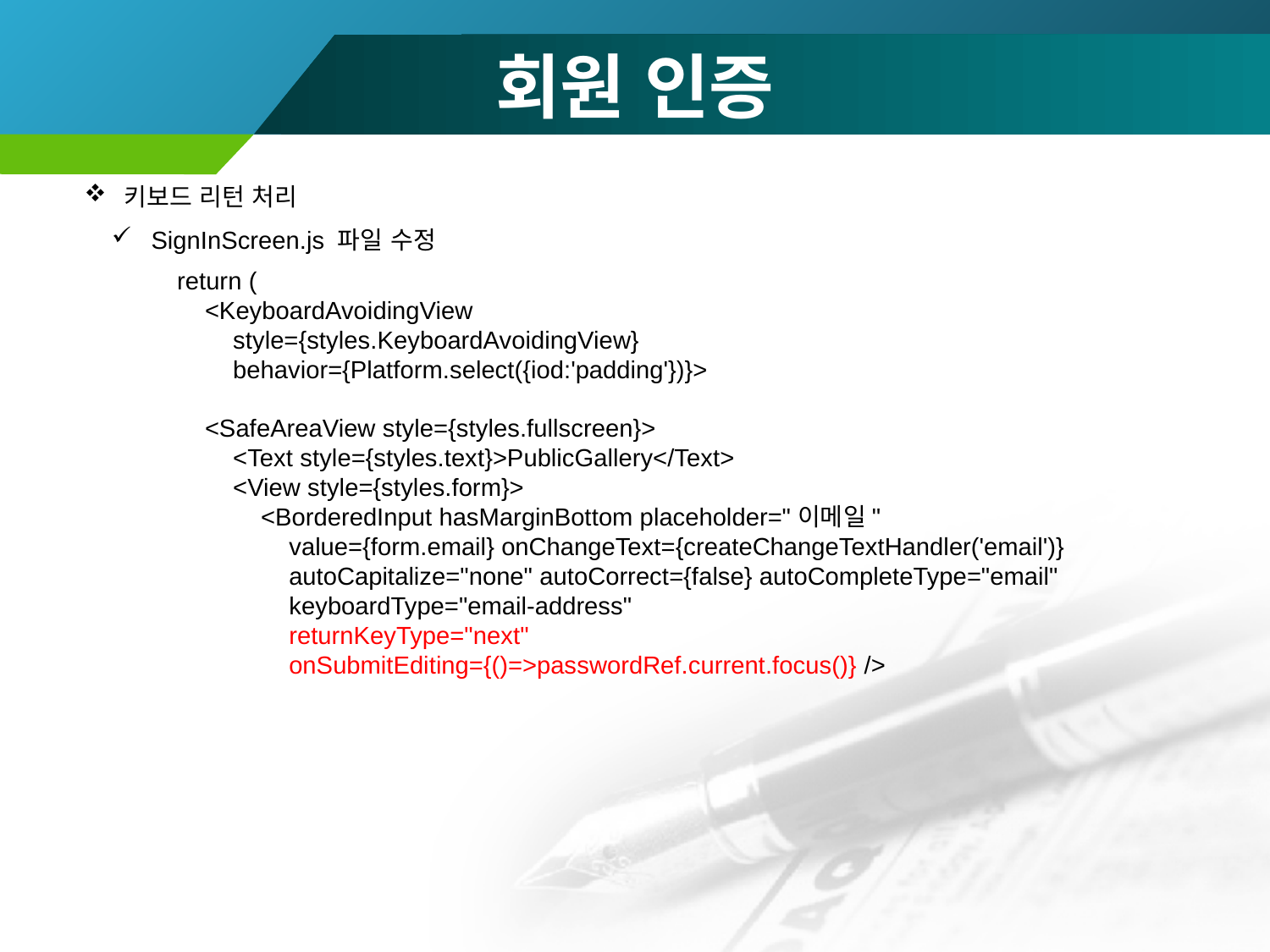

# 회원 인증
키보드 리턴 처리
SignInScreen.js 파일 수정
    return (
        <KeyboardAvoidingView
            style={styles.KeyboardAvoidingView}
            behavior={Platform.select({iod:'padding'})}>

        <SafeAreaView style={styles.fullscreen}>
            <Text style={styles.text}>PublicGallery</Text>
            <View style={styles.form}>
                <BorderedInput hasMarginBottom placeholder="이메일"
                    value={form.email} onChangeText={createChangeTextHandler('email')}
                    autoCapitalize="none" autoCorrect={false} autoCompleteType="email"
                    keyboardType="email-address"
                    returnKeyType="next"
                    onSubmitEditing={()=>passwordRef.current.focus()} />